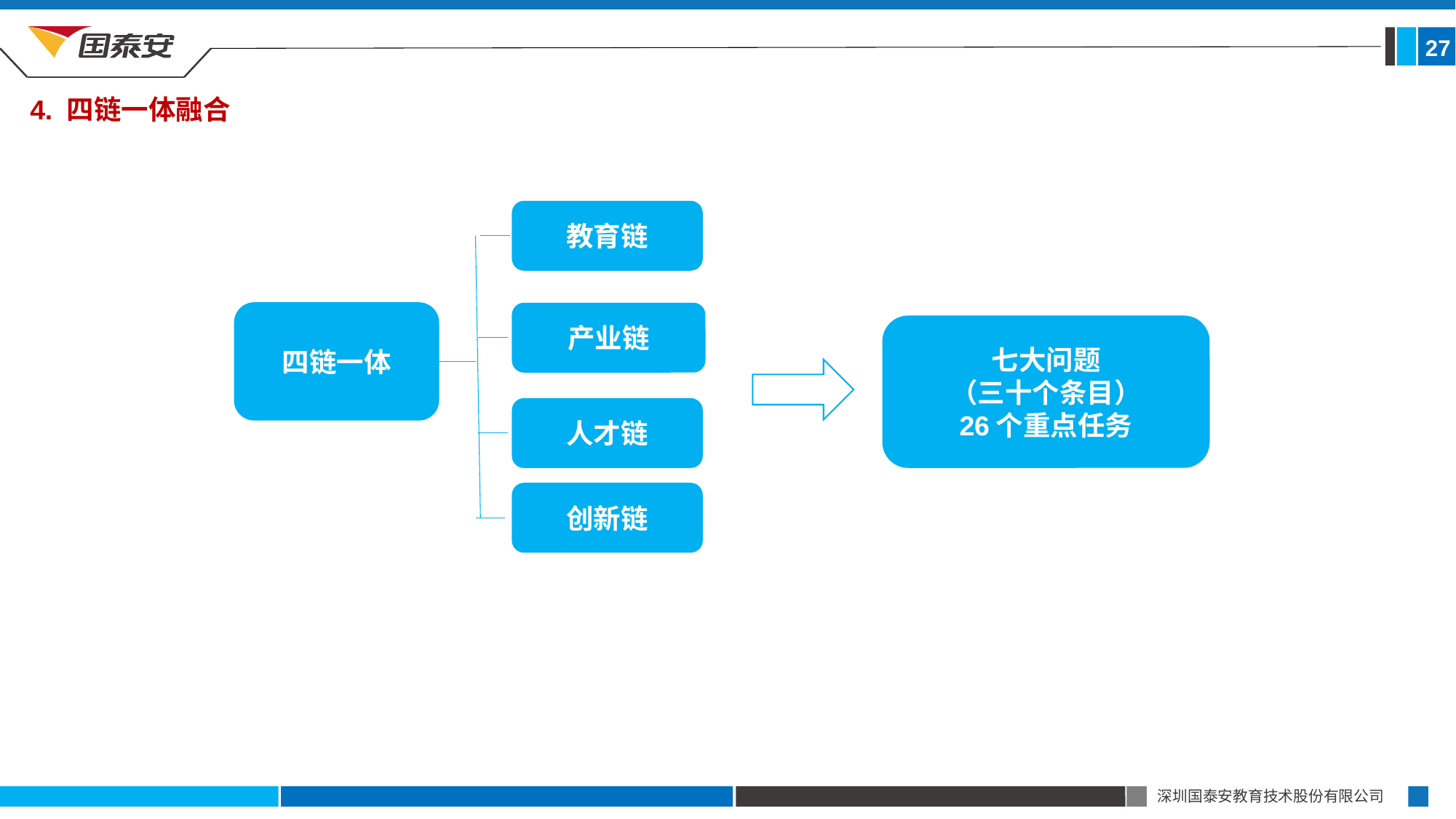

27
4. 四链一体融合
教育链
四链一体
产业链
七大问题
（三十个条目）
26个重点任务

人才链
创新链